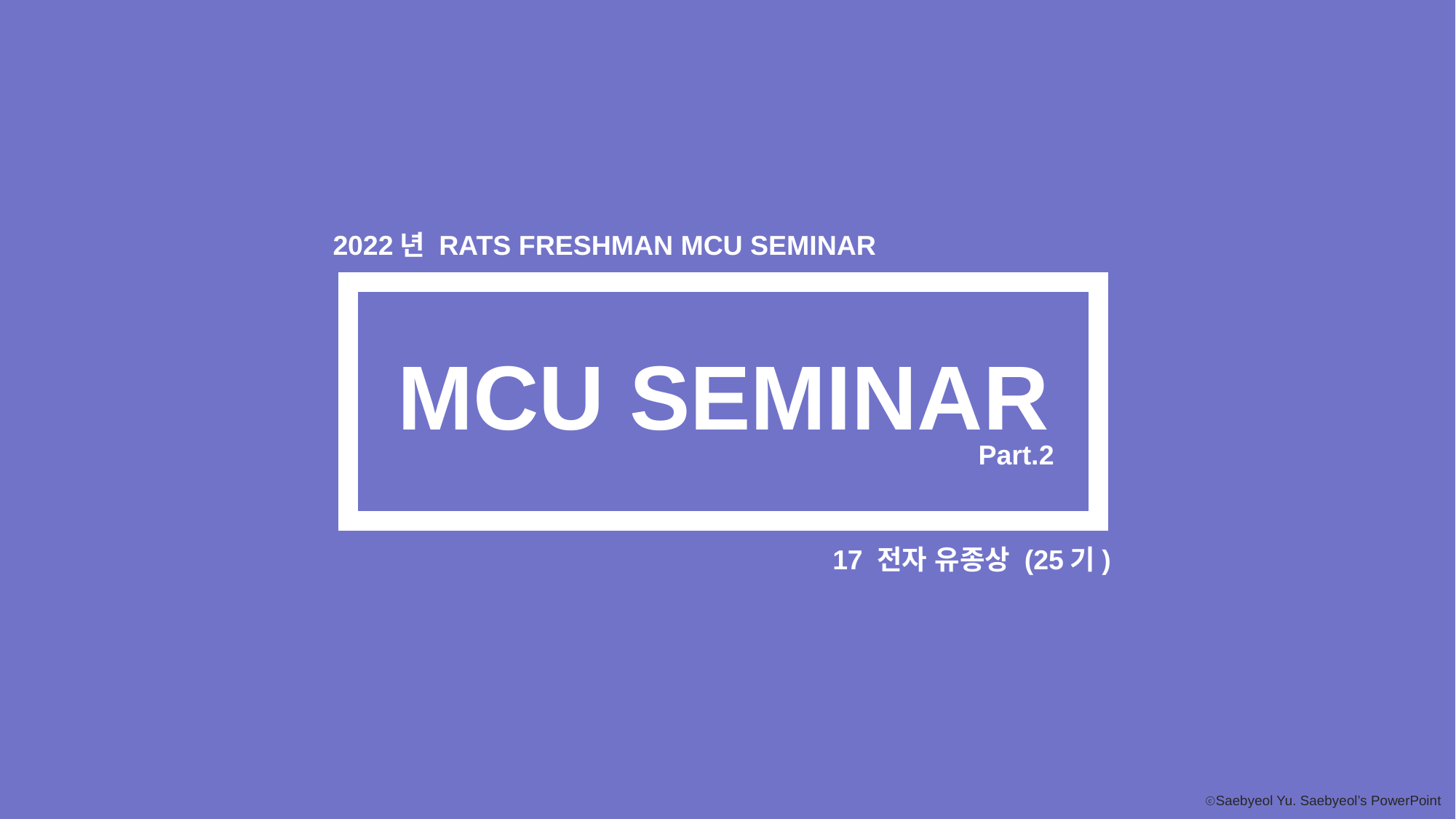

2022년 RATS FRESHMAN MCU SEMINAR

MCU SEMINAR
Part.2
17 전자 유종상 (25기)